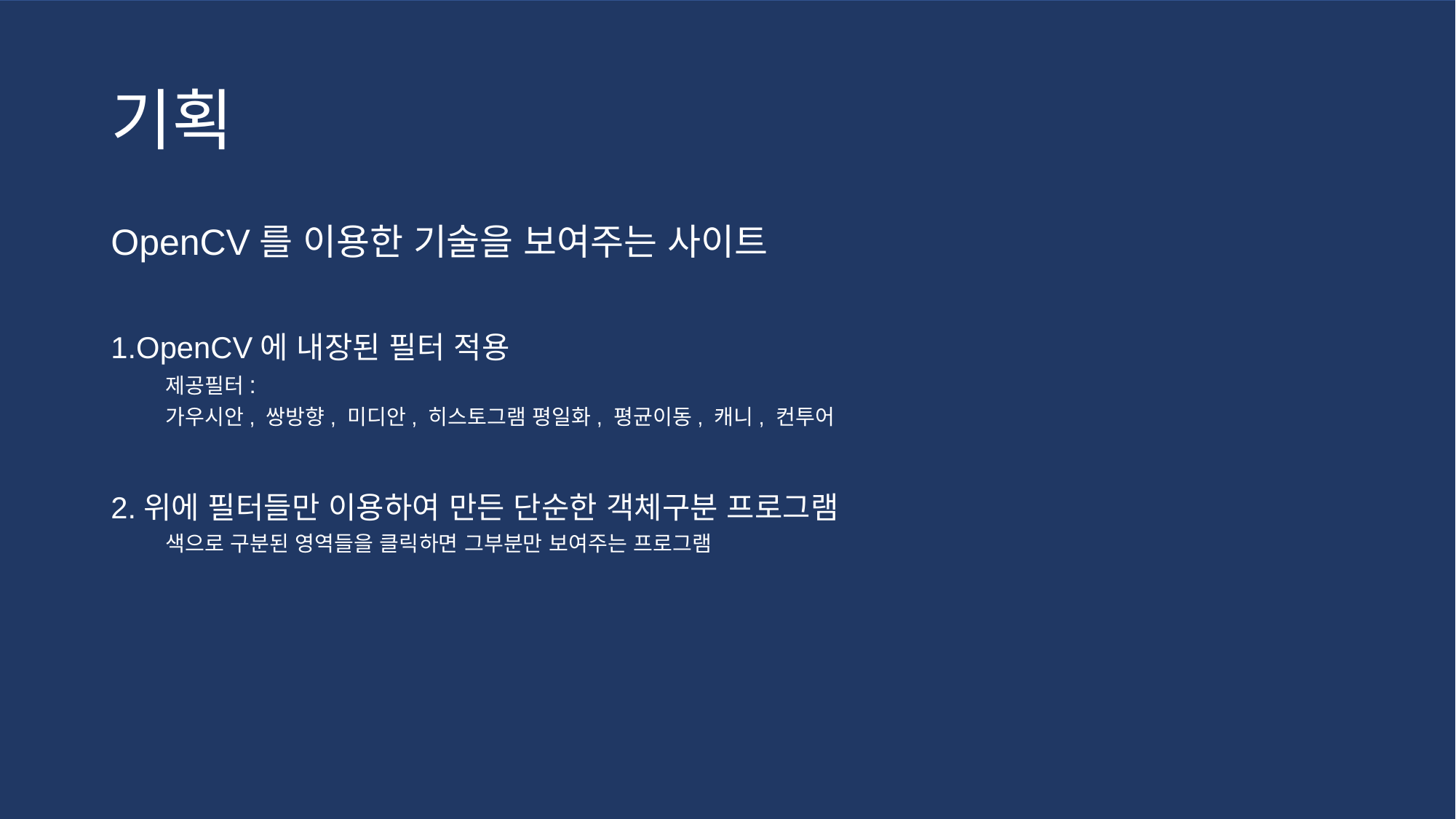

# 기획
OpenCV를 이용한 기술을 보여주는 사이트

1.OpenCV에 내장된 필터 적용
제공필터:
가우시안, 쌍방향, 미디안, 히스토그램 평일화, 평균이동, 캐니, 컨투어

2.위에 필터들만 이용하여 만든 단순한 객체구분 프로그램
색으로 구분된 영역들을 클릭하면 그부분만 보여주는 프로그램